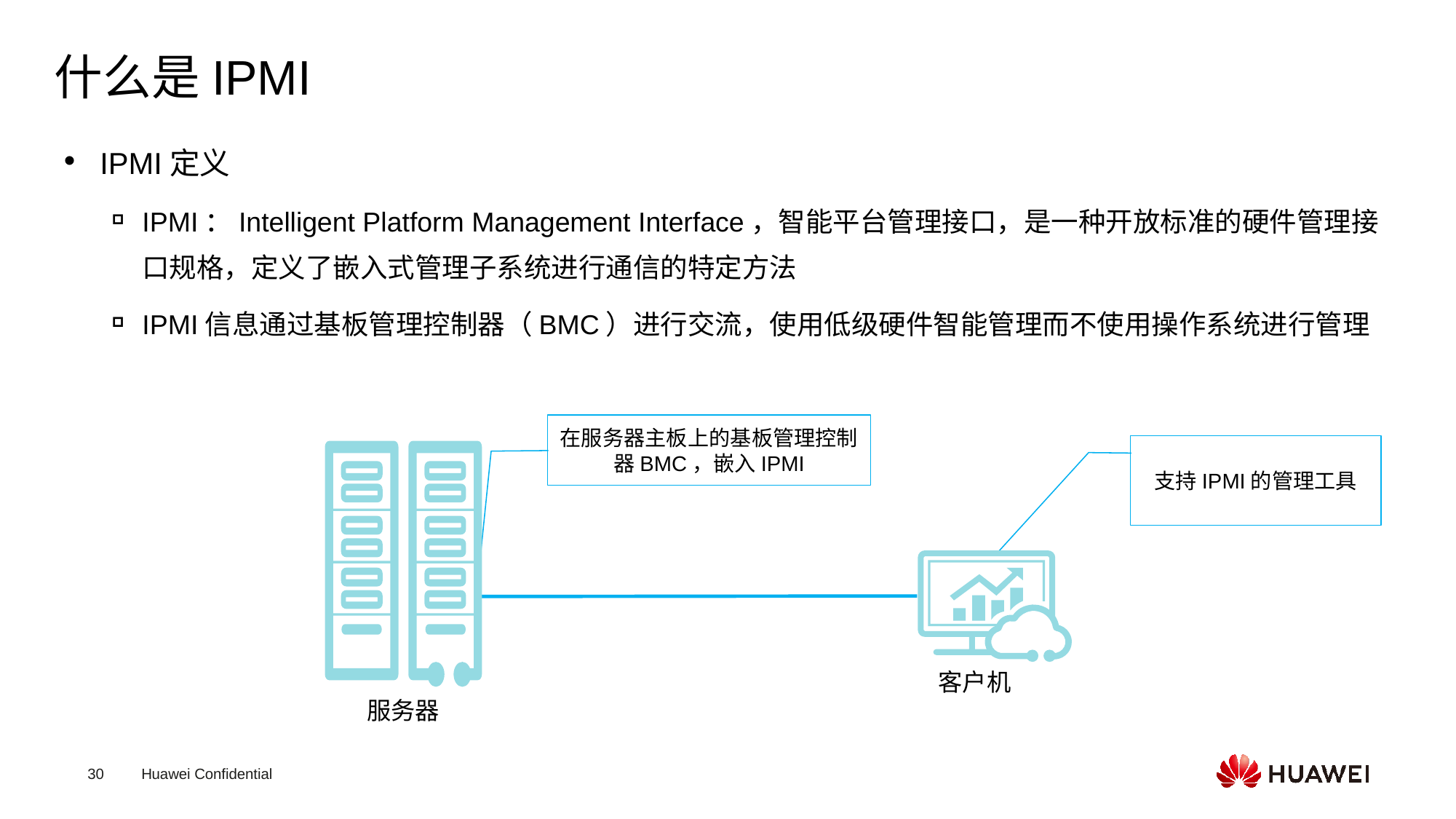

# 什么是IPMI
IPMI定义
IPMI：Intelligent Platform Management Interface，智能平台管理接口，是一种开放标准的硬件管理接口规格，定义了嵌入式管理子系统进行通信的特定方法
IPMI信息通过基板管理控制器（BMC）进行交流，使用低级硬件智能管理而不使用操作系统进行管理

在服务器主板上的基板管理控制器BMC，嵌入IPMI
支持IPMI的管理工具

客户机
服务器